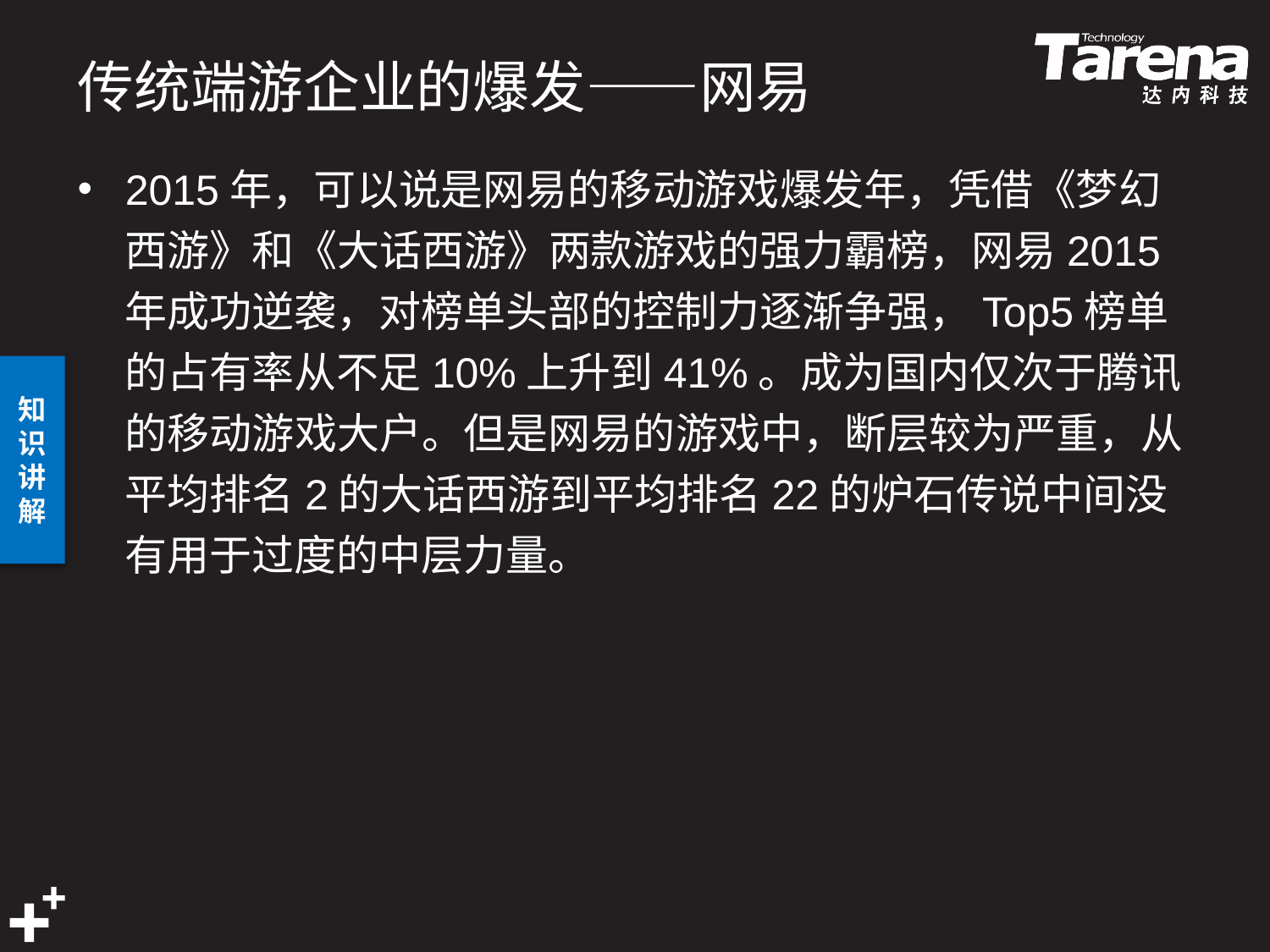

# 传统端游企业的爆发——网易
2015年，可以说是网易的移动游戏爆发年，凭借《梦幻西游》和《大话西游》两款游戏的强力霸榜，网易2015年成功逆袭，对榜单头部的控制力逐渐争强，Top5榜单的占有率从不足10%上升到41%。成为国内仅次于腾讯的移动游戏大户。但是网易的游戏中，断层较为严重，从平均排名2的大话西游到平均排名22的炉石传说中间没有用于过度的中层力量。